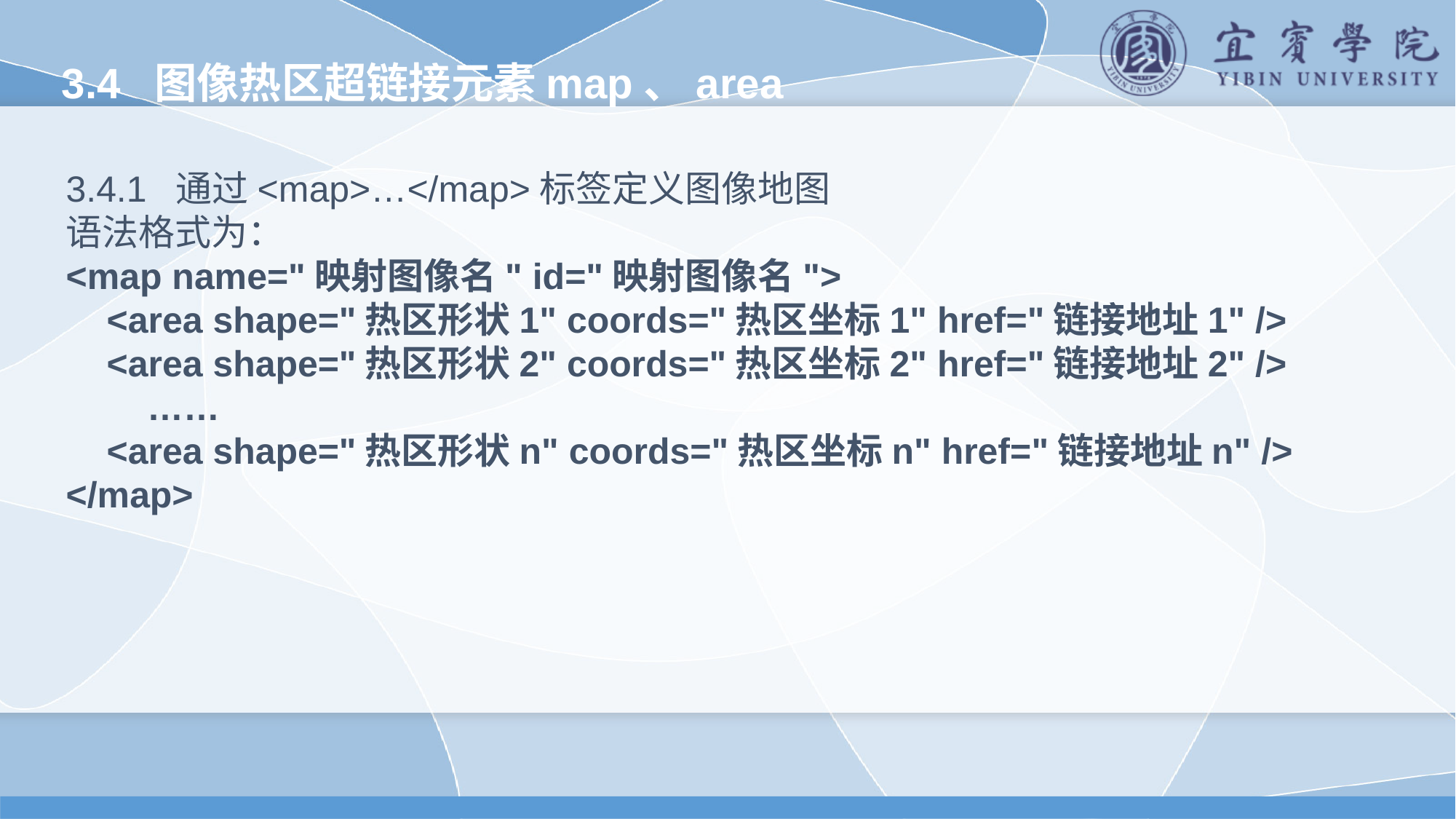

3.4  图像热区超链接元素map、area
3.4.1  通过<map>…</map>标签定义图像地图
语法格式为：
<map name="映射图像名" id="映射图像名">
    <area shape="热区形状1" coords="热区坐标1" href="链接地址1" />
    <area shape="热区形状2" coords="热区坐标2" href="链接地址2" />
        ……
    <area shape="热区形状n" coords="热区坐标n" href="链接地址n" />
</map>